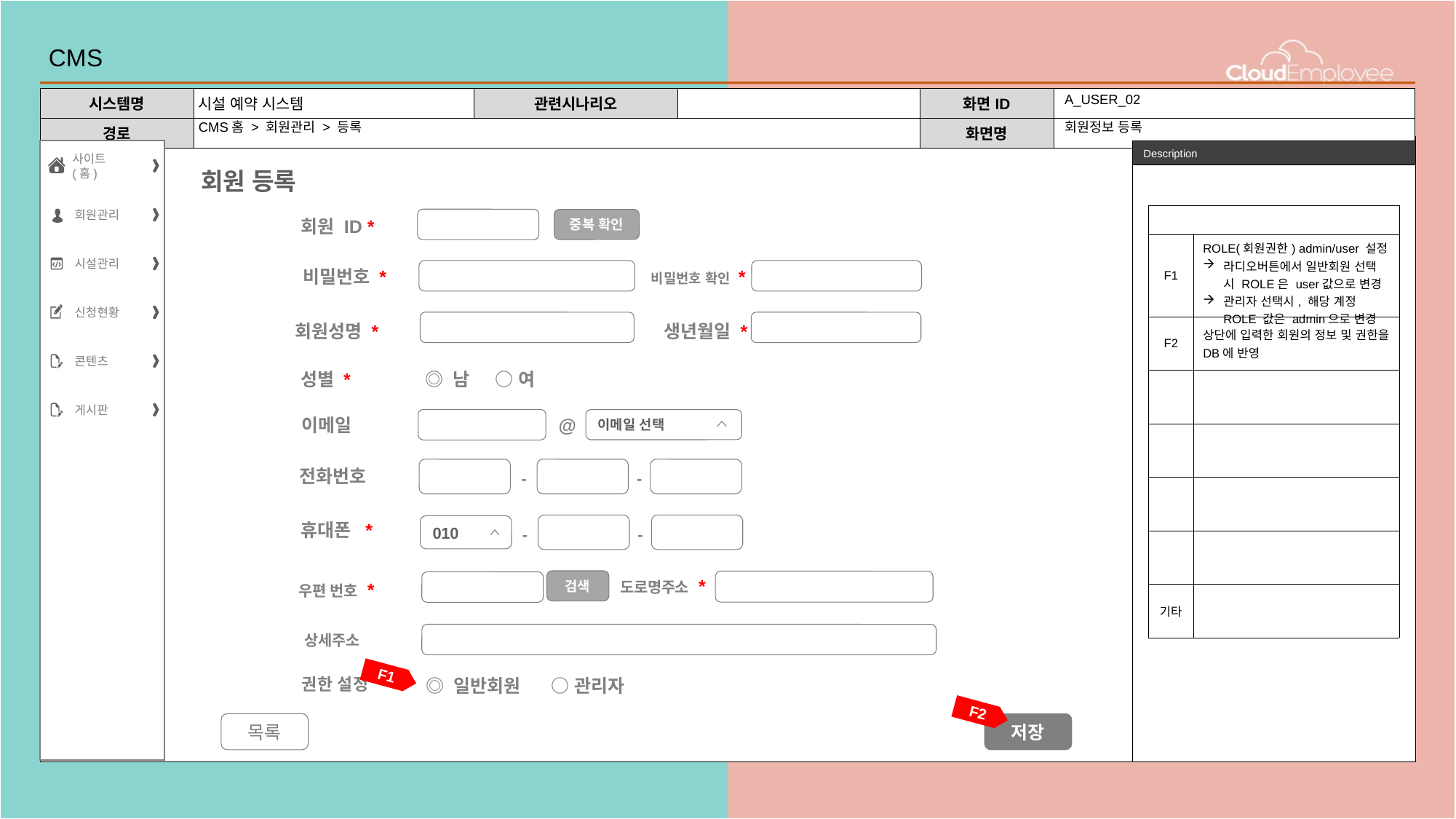

# CMS

A_USER_02
CMS홈 > 회원관리 > 등록
회원정보 등록

사이트(홈)

회원관리

시설관리

신청현황

콘텐츠

게시판

회원 등록
|  |  |
| --- | --- |
| F1 | ROLE(회원권한) admin/user 설정 라디오버튼에서 일반회원 선택 시 ROLE은 user값으로 변경 관리자 선택시, 해당 계정 ROLE 값은 admin으로 변경 |
| F2 | 상단에 입력한 회원의 정보 및 권한을 DB에 반영 |
|  |  |
|  |  |
|  |  |
|  |  |
| 기타 |  |

회원 ID *
중복 확인
비밀번호 *

비밀번호 확인 *

회원성명 *

생년월일 *
성별 *
◎ 남     ○ 여
이메일
@

이메일 선택

전화번호
-
-
휴대폰  *
010

-
-

도로명주소 *

우편 번호 *
상세주소

권한 설정
◎ 일반회원      ○ 관리자

검색
F1
F2
목록
저장